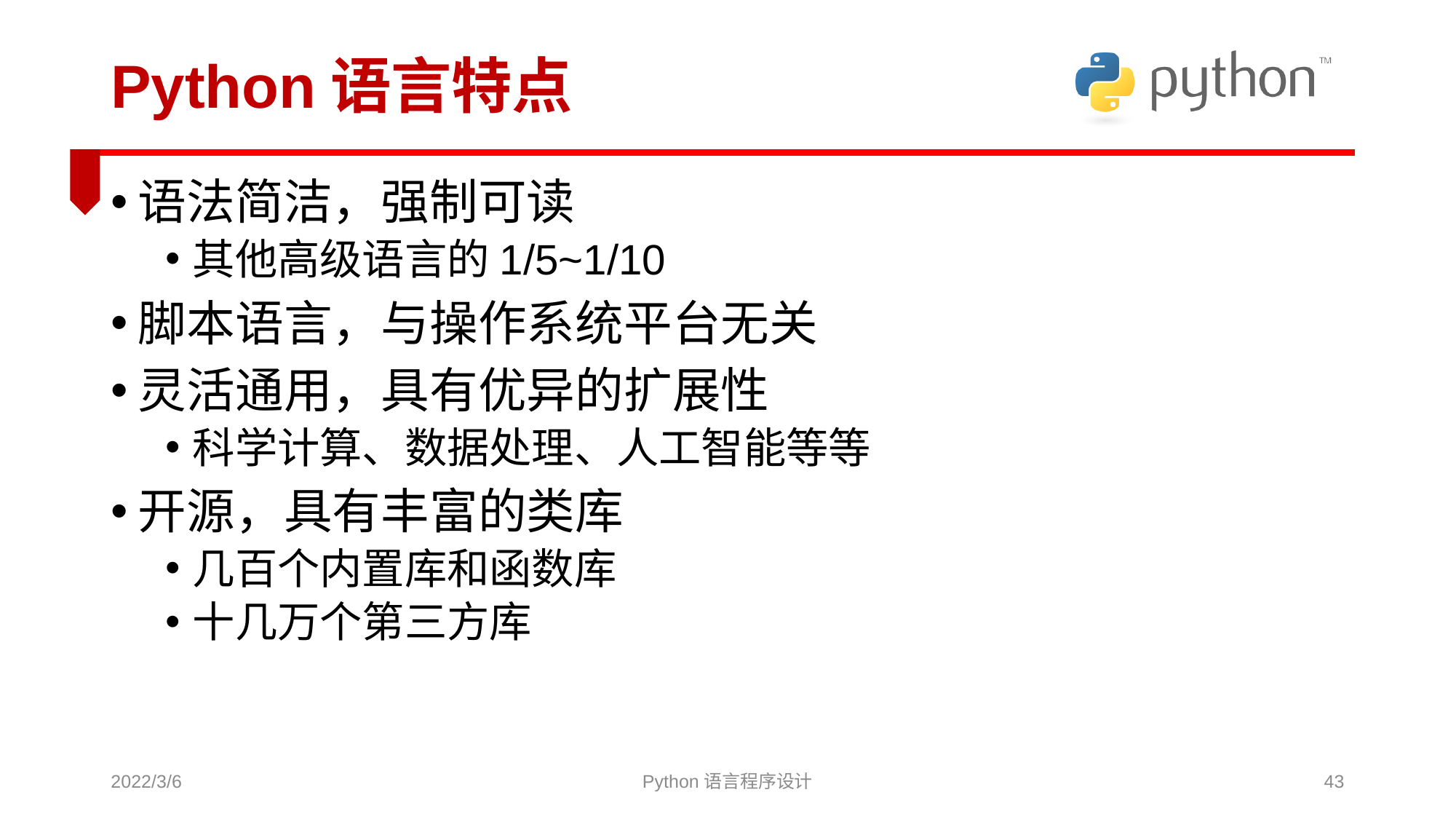

# Python语言特点
语法简洁，强制可读
其他高级语言的1/5~1/10
脚本语言，与操作系统平台无关
灵活通用，具有优异的扩展性
科学计算、数据处理、人工智能等等
开源，具有丰富的类库
几百个内置库和函数库
十几万个第三方库

2022/3/6
Python语言程序设计
43